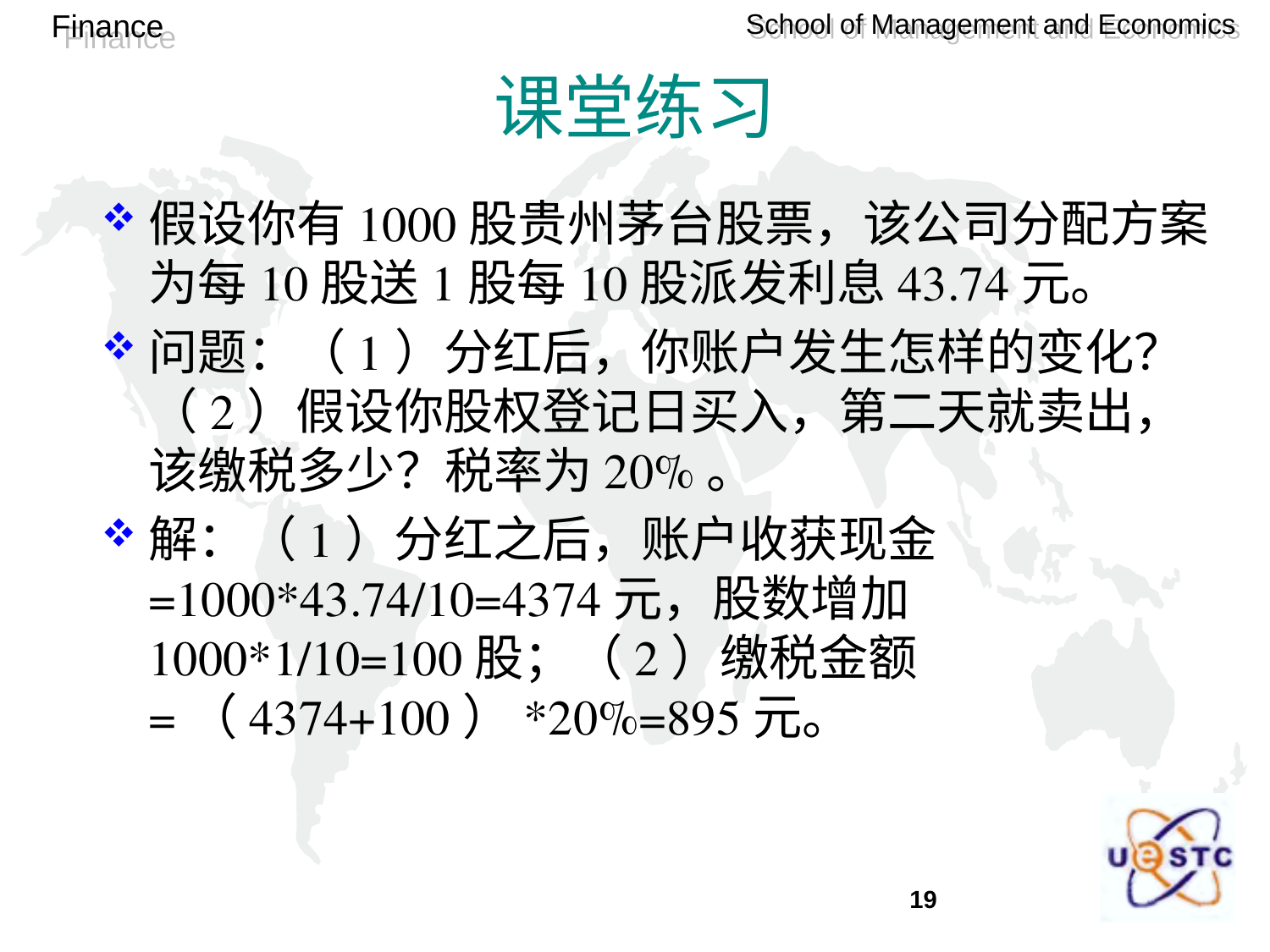

# 课堂练习
假设你有1000股贵州茅台股票，该公司分配方案为每10股送1股每10股派发利息43.74元。
问题：（1）分红后，你账户发生怎样的变化？（2）假设你股权登记日买入，第二天就卖出，该缴税多少？税率为20%。
解：（1）分红之后，账户收获现金=1000*43.74/10=4374元，股数增加1000*1/10=100股；（2）缴税金额=（4374+100）*20%=895元。